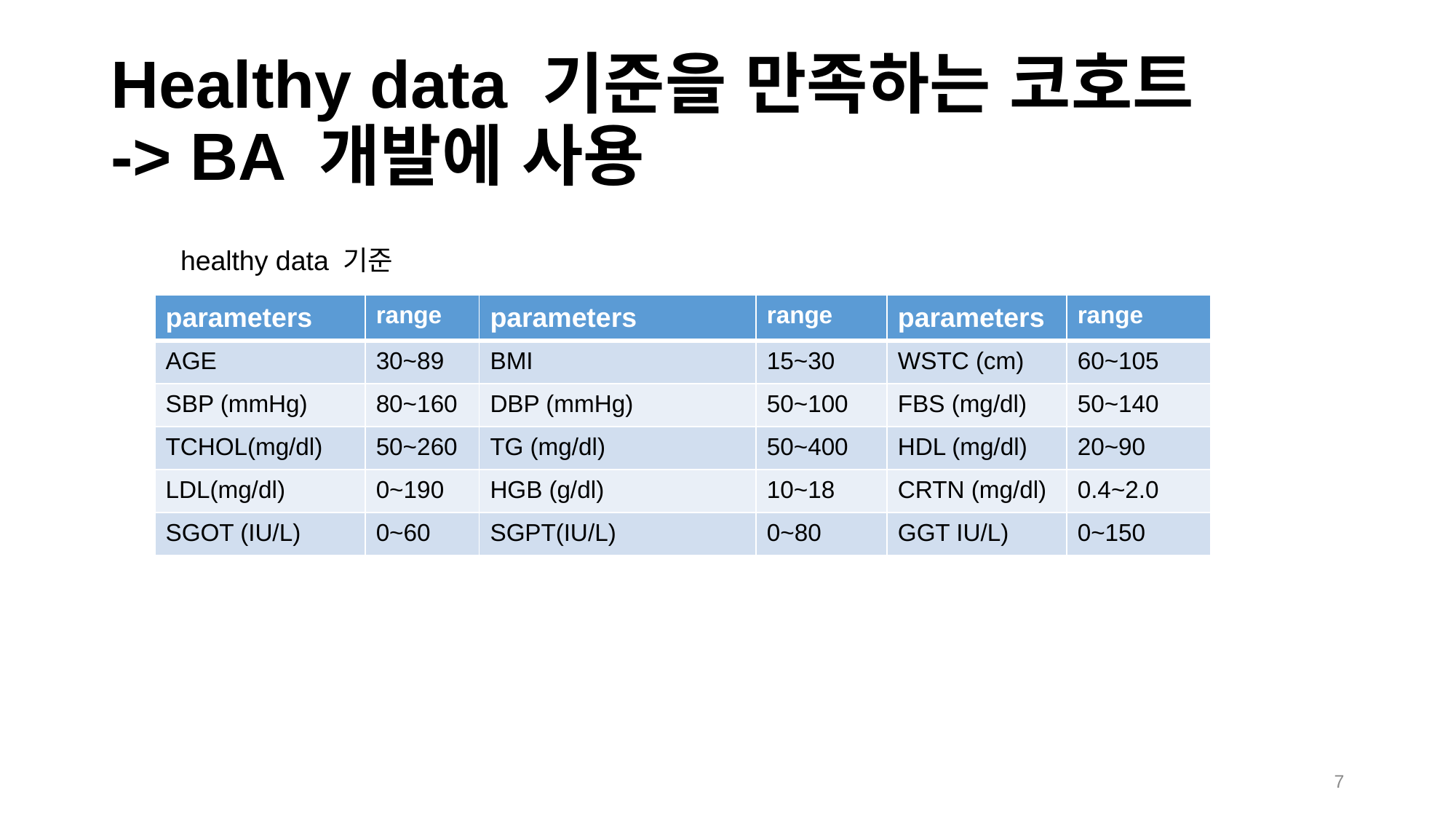

# Healthy data 기준을 만족하는 코호트 -> BA 개발에 사용
healthy data 기준
| parameters | range | parameters | range | parameters | range |
| --- | --- | --- | --- | --- | --- |
| AGE | 30~89 | BMI | 15~30 | WSTC (cm) | 60~105 |
| SBP (mmHg) | 80~160 | DBP (mmHg) | 50~100 | FBS (mg/dl) | 50~140 |
| TCHOL(mg/dl) | 50~260 | TG (mg/dl) | 50~400 | HDL (mg/dl) | 20~90 |
| LDL(mg/dl) | 0~190 | HGB (g/dl) | 10~18 | CRTN (mg/dl) | 0.4~2.0 |
| SGOT (IU/L) | 0~60 | SGPT(IU/L) | 0~80 | GGT IU/L) | 0~150 |
7